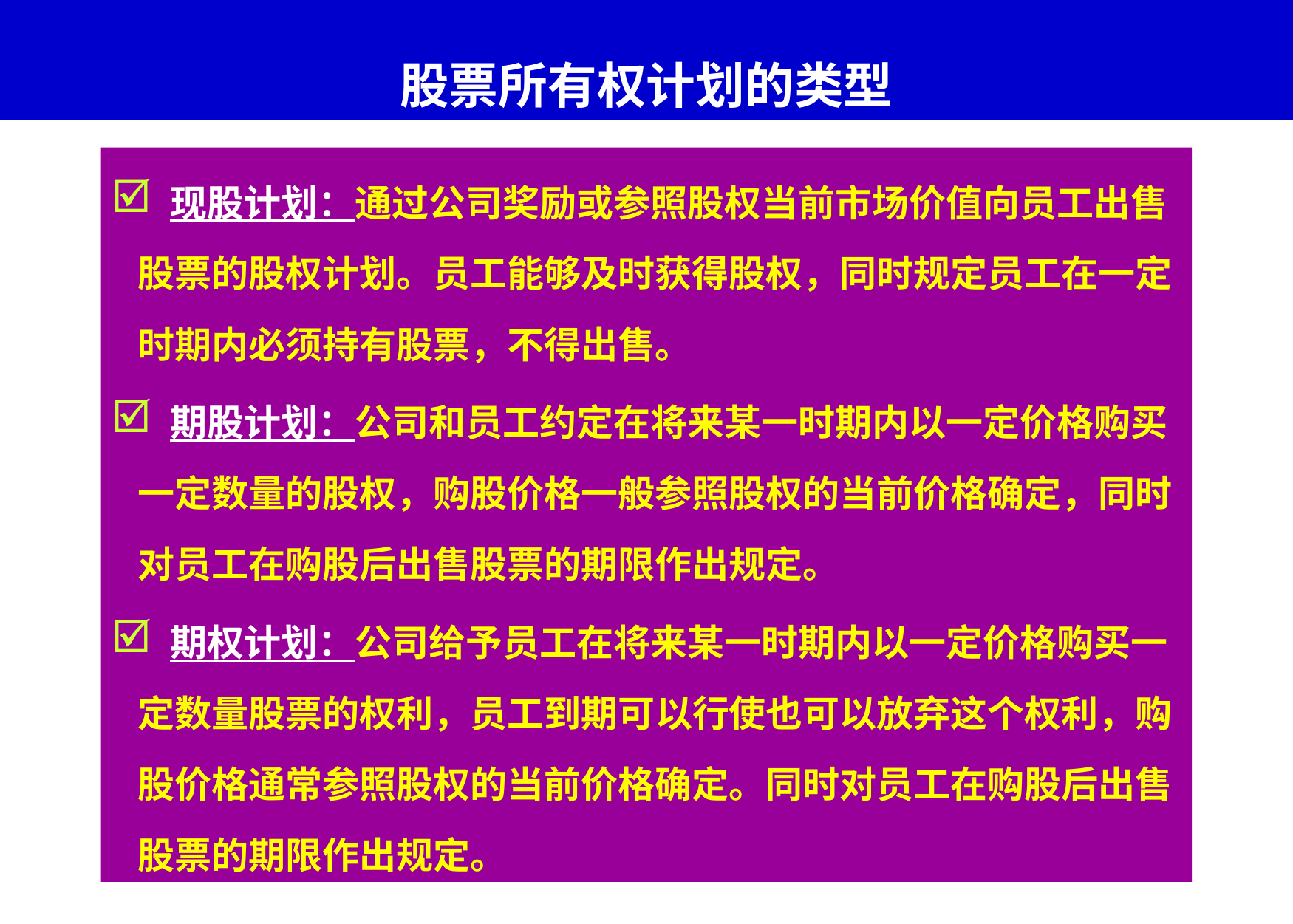

# 股票所有权计划的类型
 现股计划：通过公司奖励或参照股权当前市场价值向员工出售股票的股权计划。员工能够及时获得股权，同时规定员工在一定时期内必须持有股票，不得出售。
 期股计划：公司和员工约定在将来某一时期内以一定价格购买一定数量的股权，购股价格一般参照股权的当前价格确定，同时对员工在购股后出售股票的期限作出规定。
 期权计划：公司给予员工在将来某一时期内以一定价格购买一定数量股票的权利，员工到期可以行使也可以放弃这个权利，购股价格通常参照股权的当前价格确定。同时对员工在购股后出售股票的期限作出规定。